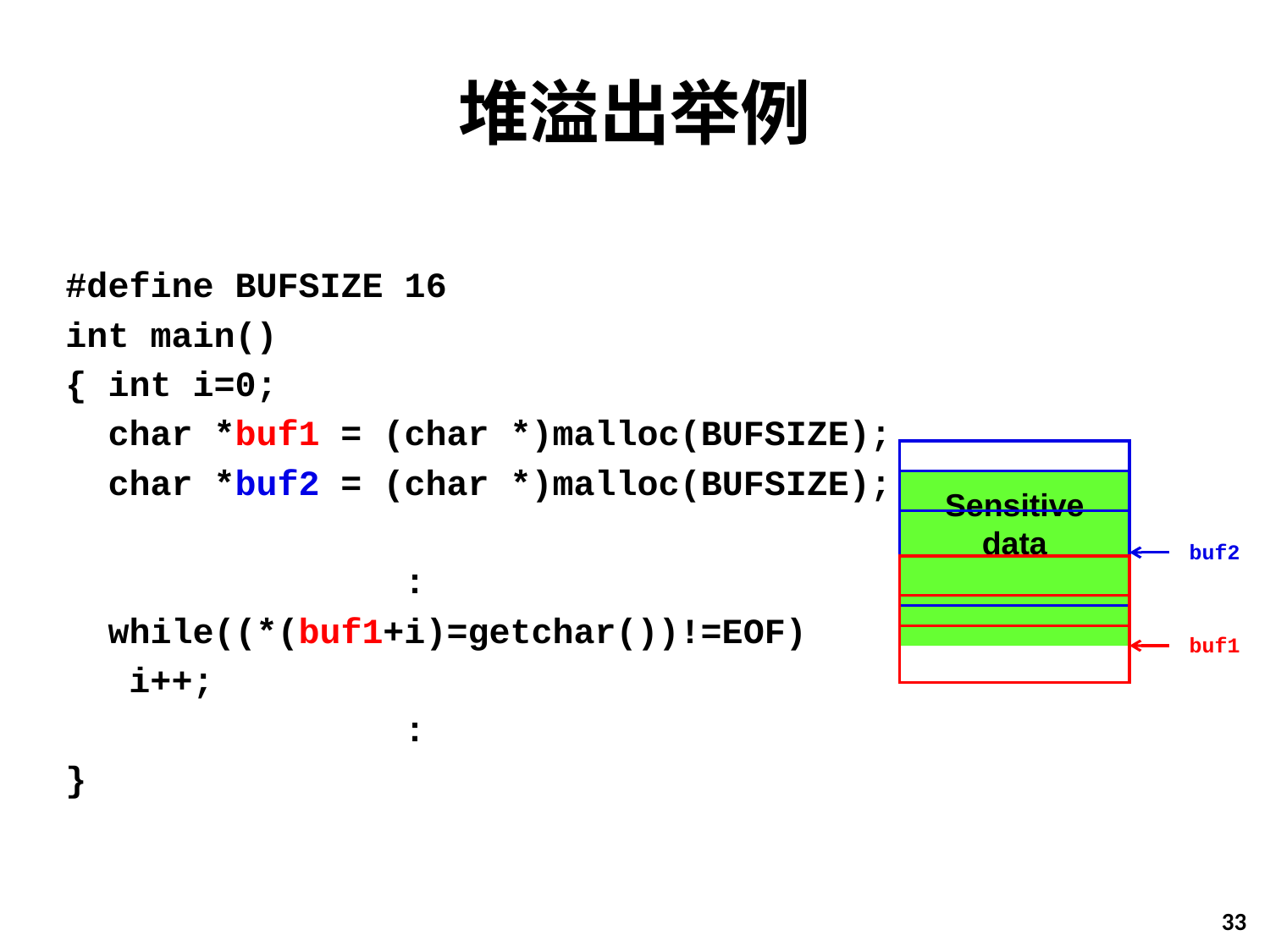

# 堆溢出举例
#define BUFSIZE 16
int main()
{ int i=0;
  char *buf1 = (char *)malloc(BUFSIZE);
  char *buf2 = (char *)malloc(BUFSIZE);

                :
  while((*(buf1+i)=getchar())!=EOF)
   i++;
                :
}

Sensitive data

buf2

buf1
33